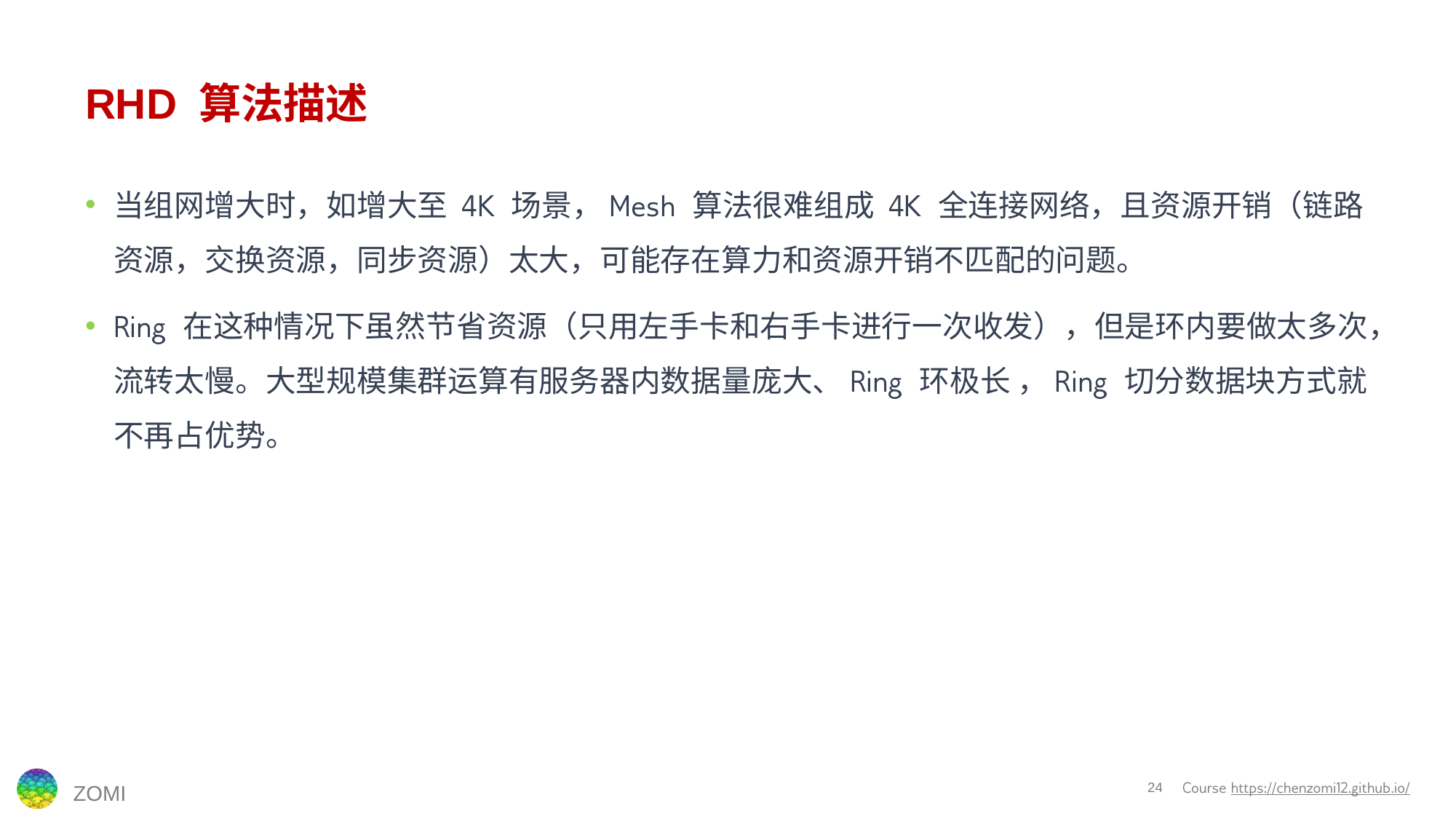

# RHD 算法描述
当组网增大时，如增大至 4K 场景，Mesh 算法很难组成 4K 全连接网络，且资源开销（链路资源，交换资源，同步资源）太大，可能存在算力和资源开销不匹配的问题。
Ring 在这种情况下虽然节省资源（只用左手卡和右手卡进行一次收发），但是环内要做太多次，流转太慢。大型规模集群运算有服务器内数据量庞大、Ring 环极长 ，Ring 切分数据块方式就不再占优势。